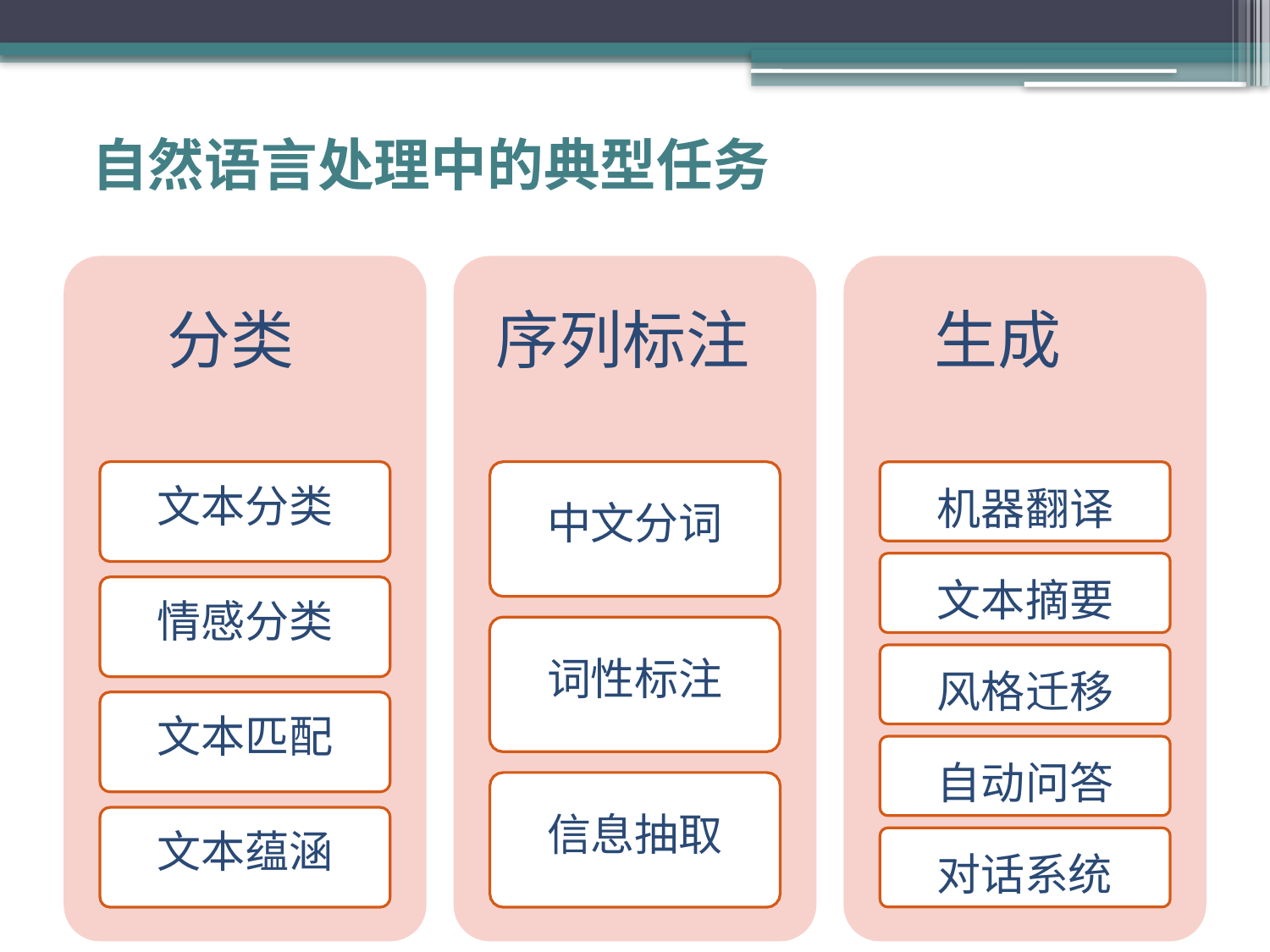

# 自然语言处理中的典型任务

分类	 序列标注             生成
机器翻译 文本摘要 风格迁移 自动问答 对话系统

文本分类
中文分词

情感分类

词性标注

文本匹配

信息抽取

文本蕴涵